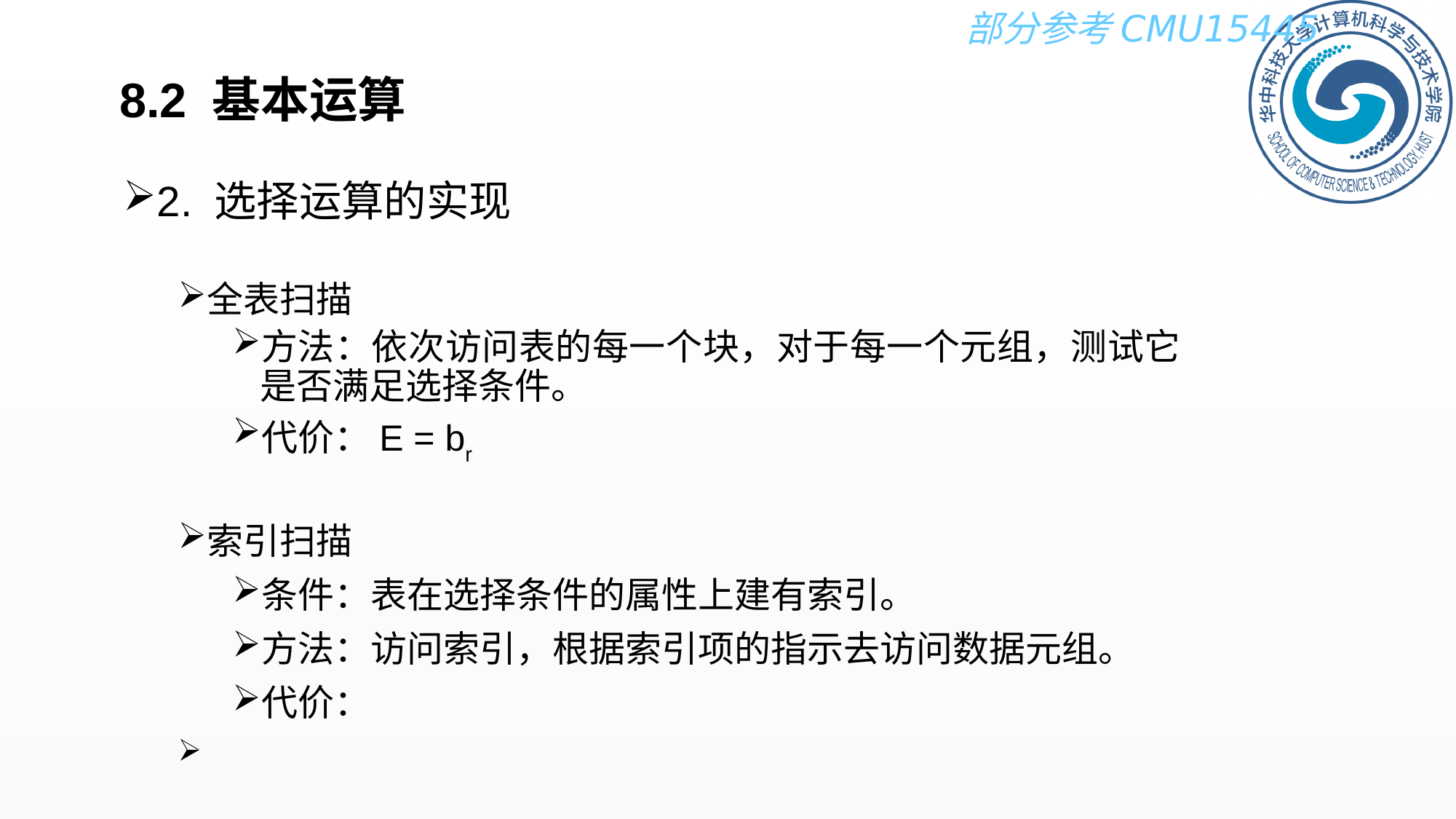

# 8.2 基本运算
2. 选择运算的实现

全表扫描
方法：依次访问表的每一个块，对于每一个元组，测试它是否满足选择条件。
代价：E = br

索引扫描
条件：表在选择条件的属性上建有索引。
方法：访问索引，根据索引项的指示去访问数据元组。
代价：